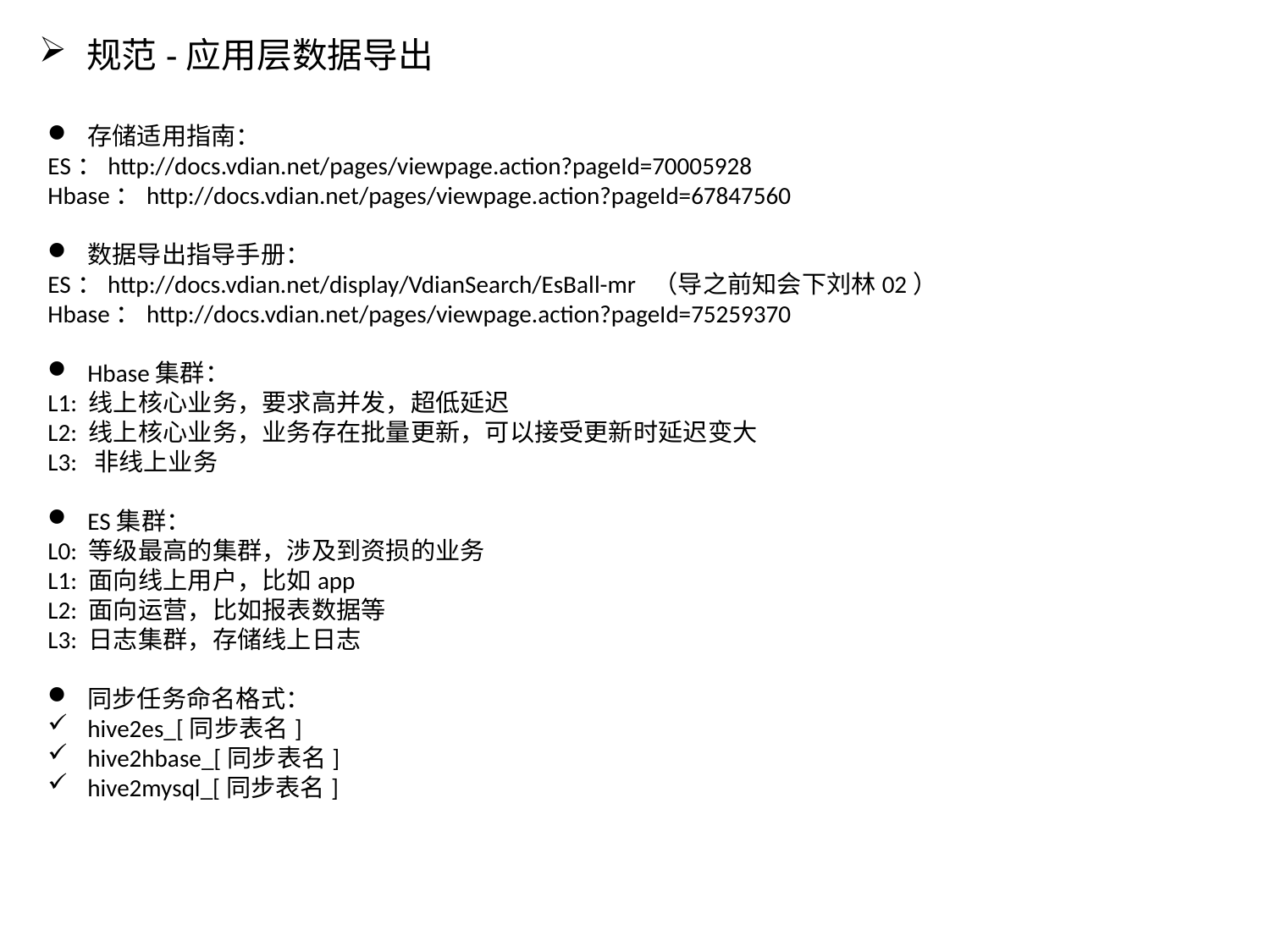

规范-应用层数据导出
存储适用指南：
ES：http://docs.vdian.net/pages/viewpage.action?pageId=70005928
Hbase：http://docs.vdian.net/pages/viewpage.action?pageId=67847560

数据导出指导手册：
ES：http://docs.vdian.net/display/VdianSearch/EsBall-mr  （导之前知会下刘林02）
Hbase：http://docs.vdian.net/pages/viewpage.action?pageId=75259370

Hbase集群：
L1: 线上核心业务，要求高并发，超低延迟
L2: 线上核心业务，业务存在批量更新，可以接受更新时延迟变大
L3:  非线上业务

ES集群：
L0: 等级最高的集群，涉及到资损的业务
L1: 面向线上用户，比如app
L2: 面向运营，比如报表数据等
L3: 日志集群，存储线上日志

同步任务命名格式：
hive2es_[同步表名]
hive2hbase_[同步表名]
hive2mysql_[同步表名]